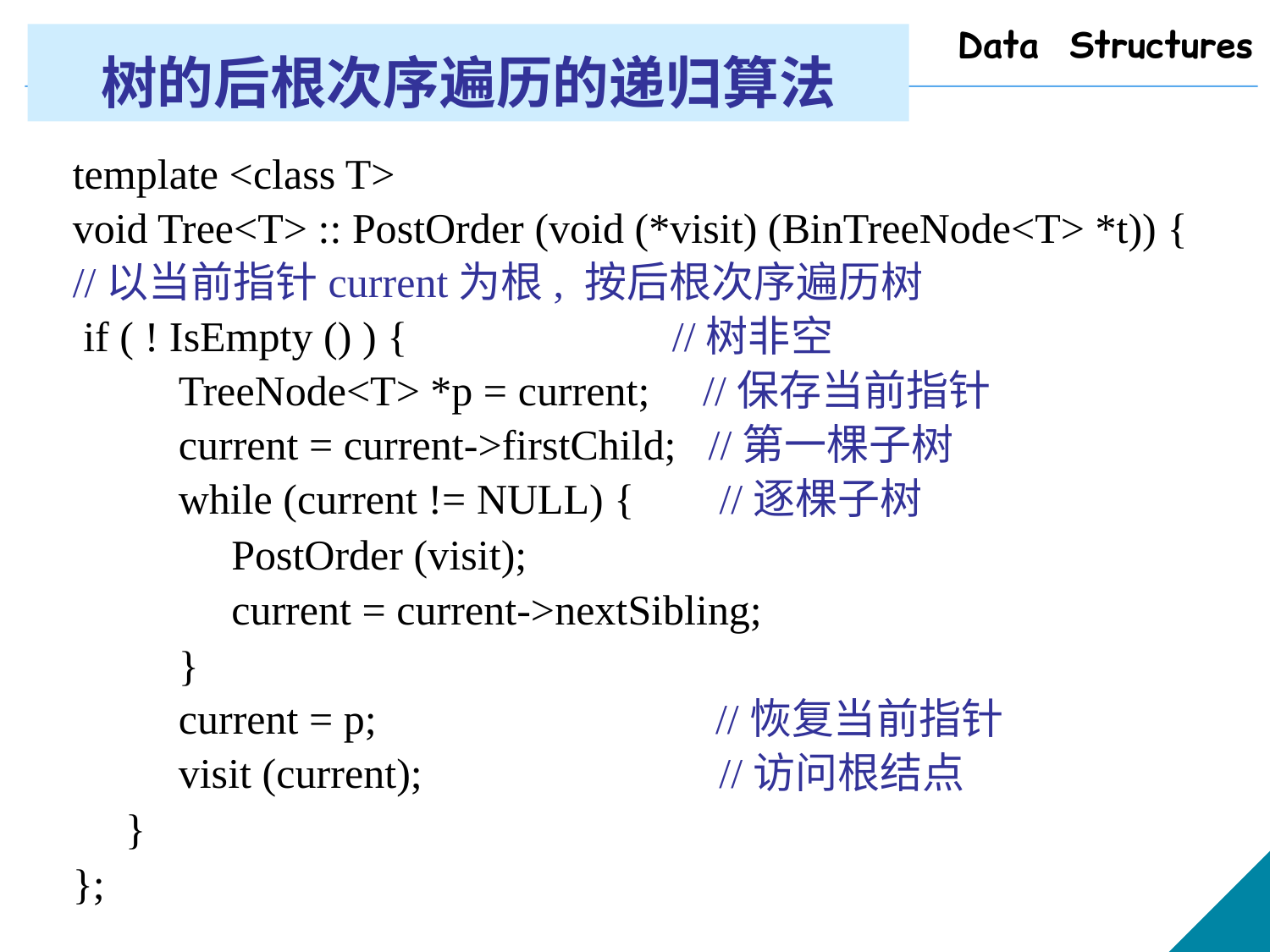

# 树的后根次序遍历的递归算法
template <class T>
void Tree<T> :: PostOrder (void (*visit) (BinTreeNode<T> *t)) {
//以当前指针current为根, 按后根次序遍历树
 if ( ! IsEmpty () ) {                         //树非空
          TreeNode<T> *p = current;     //保存当前指针
          current = current->firstChild;   //第一棵子树
          while (current != NULL) {        //逐棵子树
               PostOrder (visit);
               current = current->nextSibling;
          }
          current = p;                                //恢复当前指针
          visit (current);                            //访问根结点
     }
};